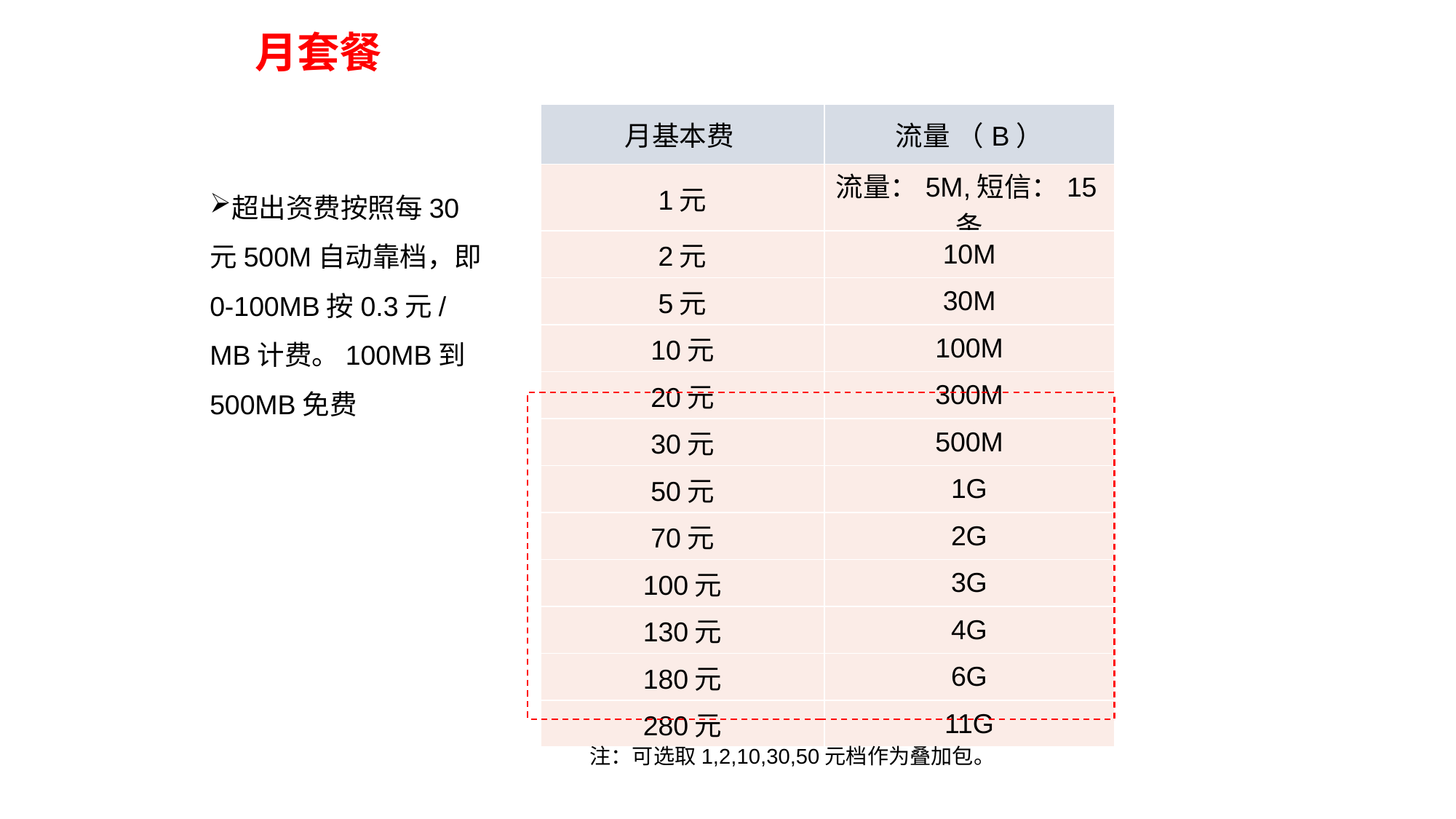

月套餐
| 月基本费 | 流量 （B） |
| --- | --- |
| 1元 | 流量：5M,短信：15条 |
| 2元 | 10M |
| 5元 | 30M |
| 10元 | 100M |
| 20元 | 300M |
| 30元 | 500M |
| 50元 | 1G |
| 70元 | 2G |
| 100元 | 3G |
| 130元 | 4G |
| 180元 | 6G |
| 280元 | 11G |
超出资费按照每30元500M自动靠档，即0-100MB按0.3元/MB计费。100MB到500MB免费

注：可选取1,2,10,30,50元档作为叠加包。